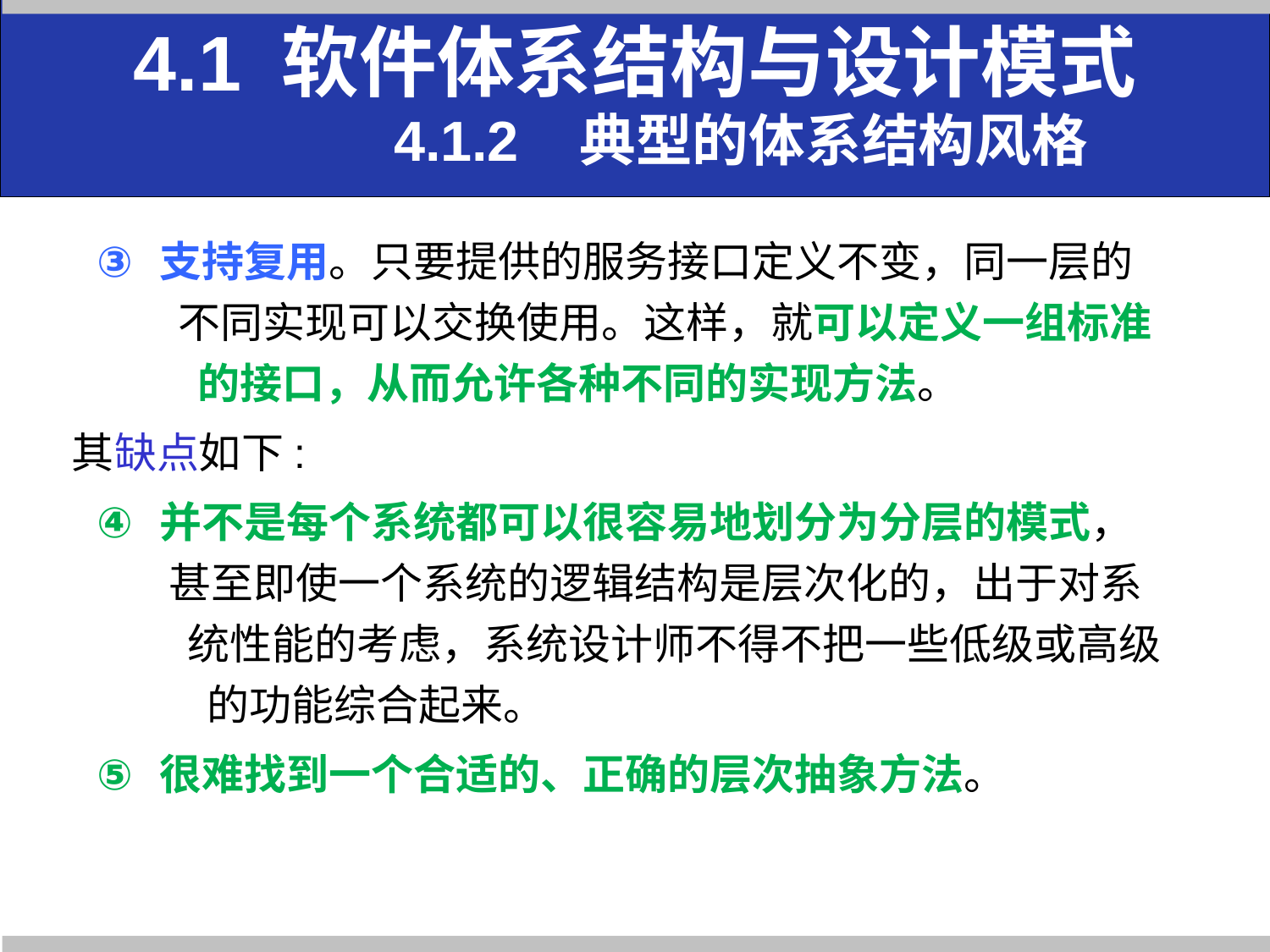

4.1 软件体系结构与设计模式
           4.1.2   典型的体系结构风格
支持复用。只要提供的服务接口定义不变，同一层的         不同实现可以交换使用。这样，就可以定义一组标准         的接口，从而允许各种不同的实现方法。
其缺点如下:
并不是每个系统都可以很容易地划分为分层的模式，        甚至即使一个系统的逻辑结构是层次化的，出于对系         统性能的考虑，系统设计师不得不把一些低级或高级         的功能综合起来。
很难找到一个合适的、正确的层次抽象方法。
405